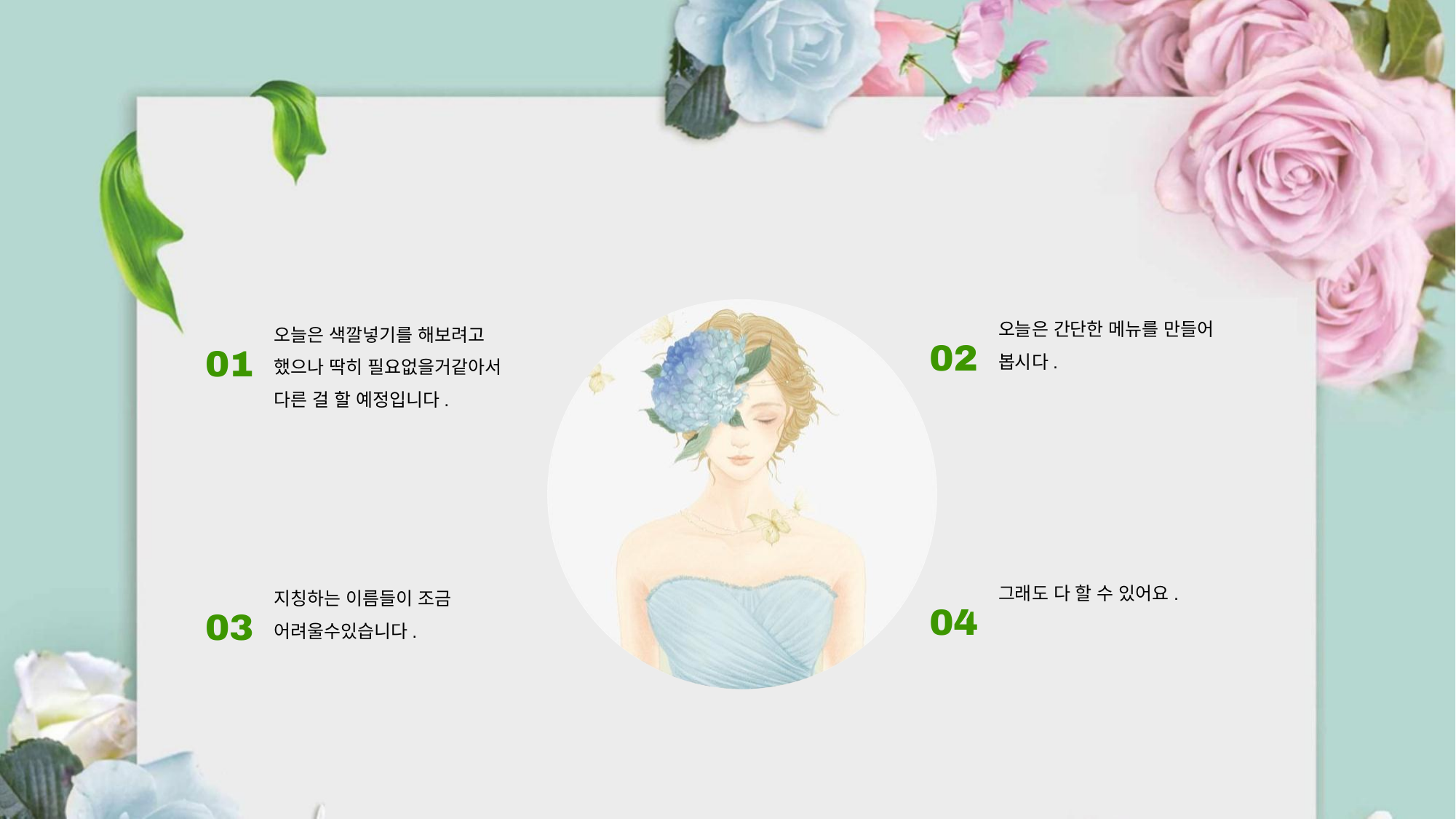

오늘은 간단한 메뉴를 만들어 봅시다.

02
오늘은 색깔넣기를 해보려고 했으나 딱히 필요없을거같아서
다른 걸 할 예정입니다.
01
그래도 다 할 수 있어요.
04
지칭하는 이름들이 조금 어려울수있습니다.
03